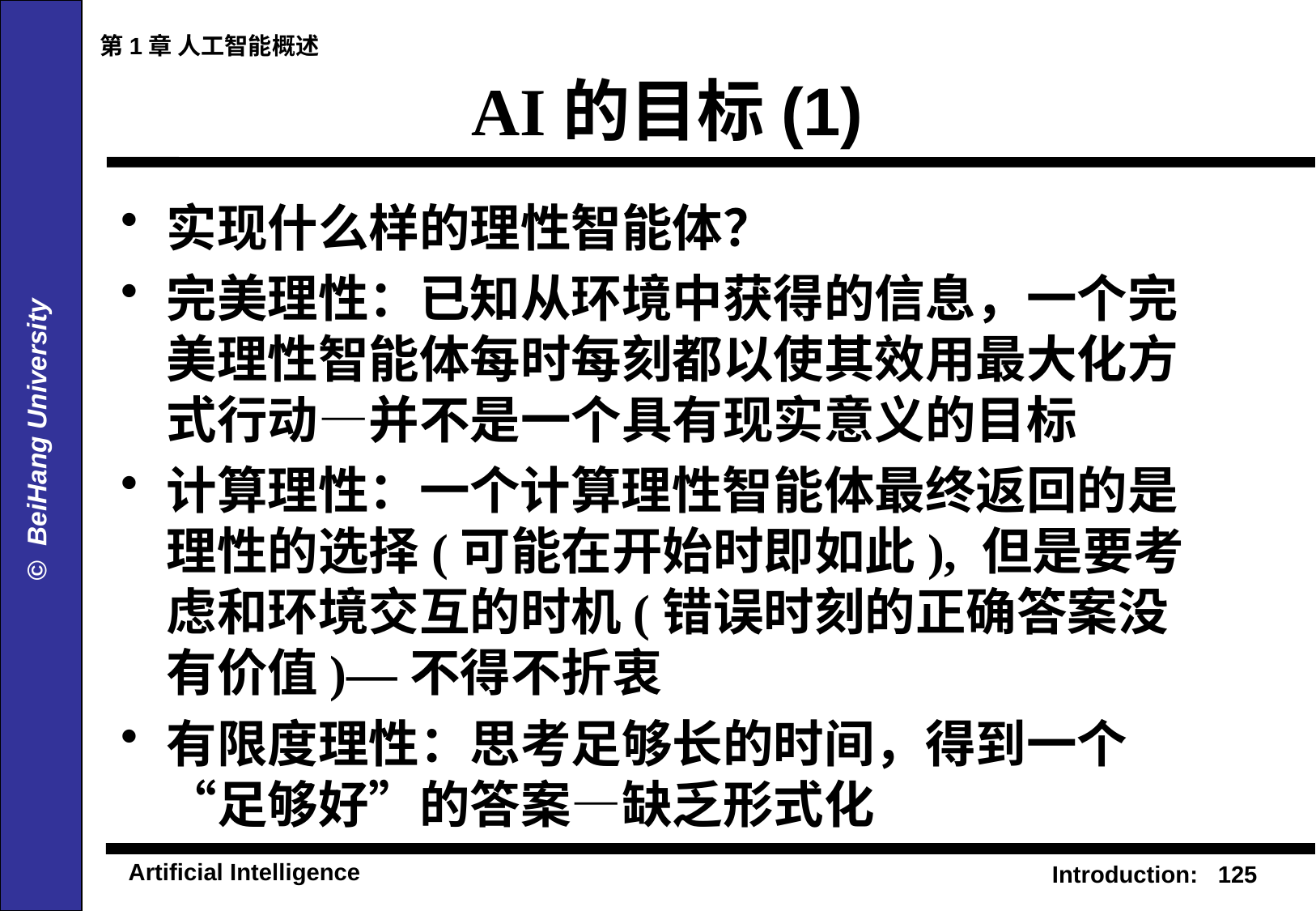

第1章 人工智能概述
# AI的目标(1)
实现什么样的理性智能体？
完美理性：已知从环境中获得的信息，一个完美理性智能体每时每刻都以使其效用最大化方式行动—并不是一个具有现实意义的目标
计算理性：一个计算理性智能体最终返回的是理性的选择(可能在开始时即如此), 但是要考虑和环境交互的时机(错误时刻的正确答案没有价值)—不得不折衷
有限度理性：思考足够长的时间，得到一个“足够好”的答案—缺乏形式化